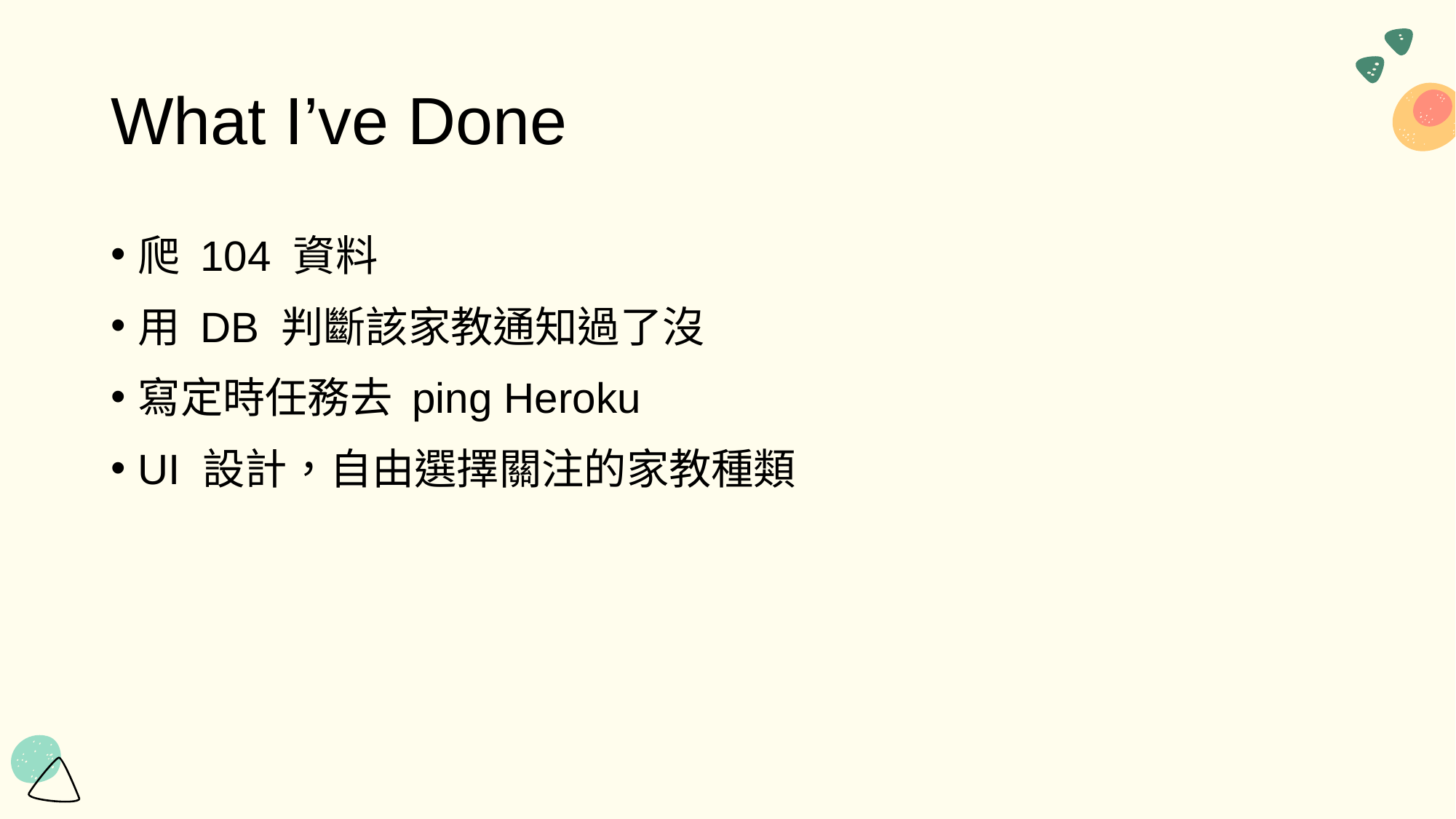

# What I’ve Done
爬 104 資料
用 DB 判斷該家教通知過了沒
寫定時任務去 ping Heroku
UI 設計，自由選擇關注的家教種類